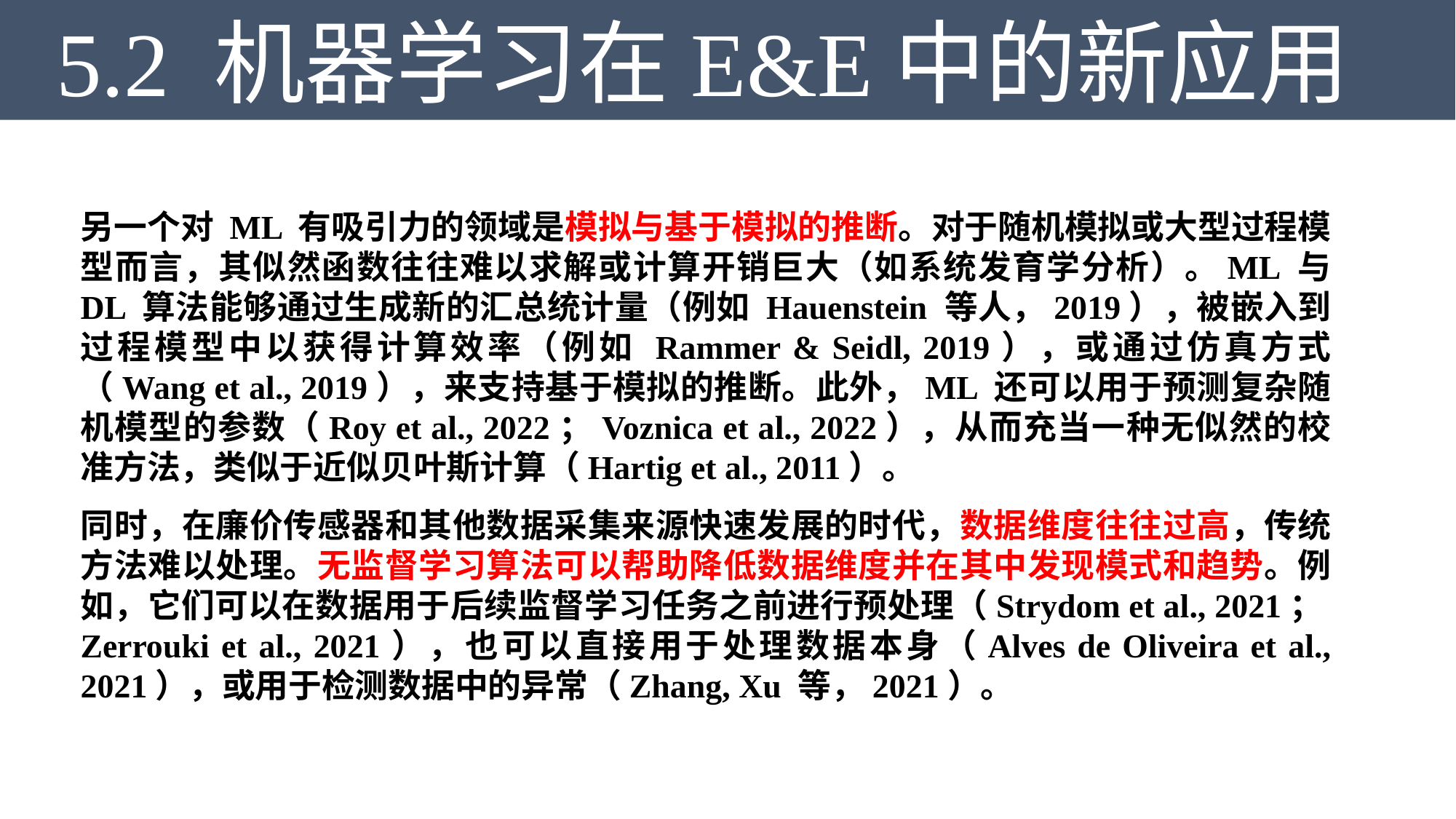

5.2 机器学习在E&E中的新应用
另一个对 ML 有吸引力的领域是模拟与基于模拟的推断。对于随机模拟或大型过程模型而言，其似然函数往往难以求解或计算开销巨大（如系统发育学分析）。ML 与 DL 算法能够通过生成新的汇总统计量（例如 Hauenstein 等人，2019），被嵌入到过程模型中以获得计算效率（例如 Rammer & Seidl, 2019），或通过仿真方式（Wang et al., 2019），来支持基于模拟的推断。此外，ML 还可以用于预测复杂随机模型的参数（Roy et al., 2022；Voznica et al., 2022），从而充当一种无似然的校准方法，类似于近似贝叶斯计算（Hartig et al., 2011）。
同时，在廉价传感器和其他数据采集来源快速发展的时代，数据维度往往过高，传统方法难以处理。无监督学习算法可以帮助降低数据维度并在其中发现模式和趋势。例如，它们可以在数据用于后续监督学习任务之前进行预处理（Strydom et al., 2021；Zerrouki et al., 2021），也可以直接用于处理数据本身（Alves de Oliveira et al., 2021），或用于检测数据中的异常（Zhang, Xu 等，2021）。